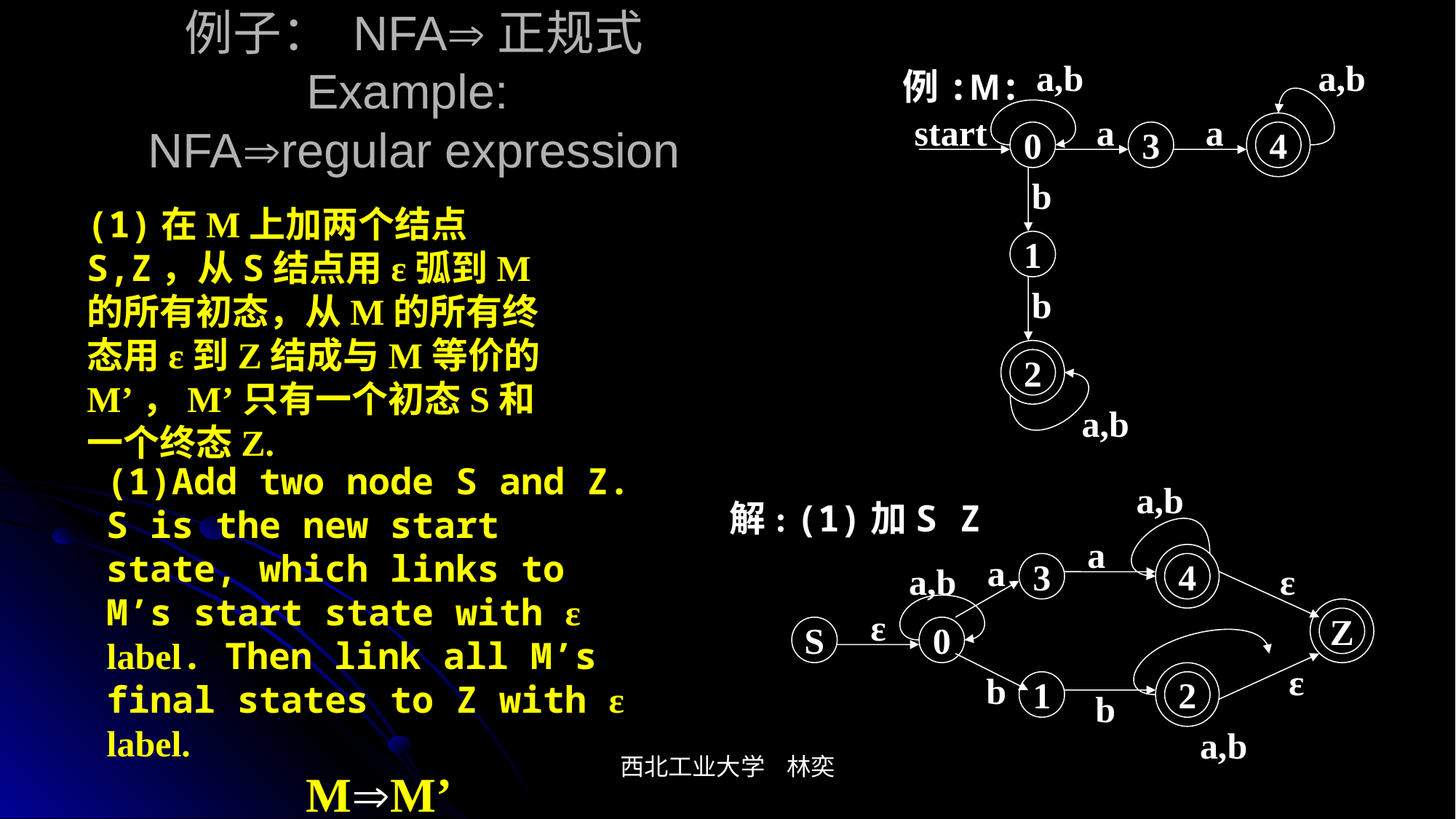

# 例子： NFA⇒正规式 Example: NFA⇒regular expression
a,b
a,b
例:M:
start
a
a

0
3
4

b

1
b

2
a,b
(1)在M上加两个结点S,Z，从S结点用ε弧到M的所有初态，从M的所有终态用ε到Z结成与M等价的M’，M’只有一个初态S和一个终态Z.
(1)Add two node S and Z. S is the new start state, which links to M’s start state with ε label. Then link all M’s final states to Z with ε label.
M⇒M’
a,b
解: (1)加S Z

a
a

a,b
3
4
ε

ε

Z
S
0

ε
b

1
2
b

a,b
西北工业大学    林奕
153